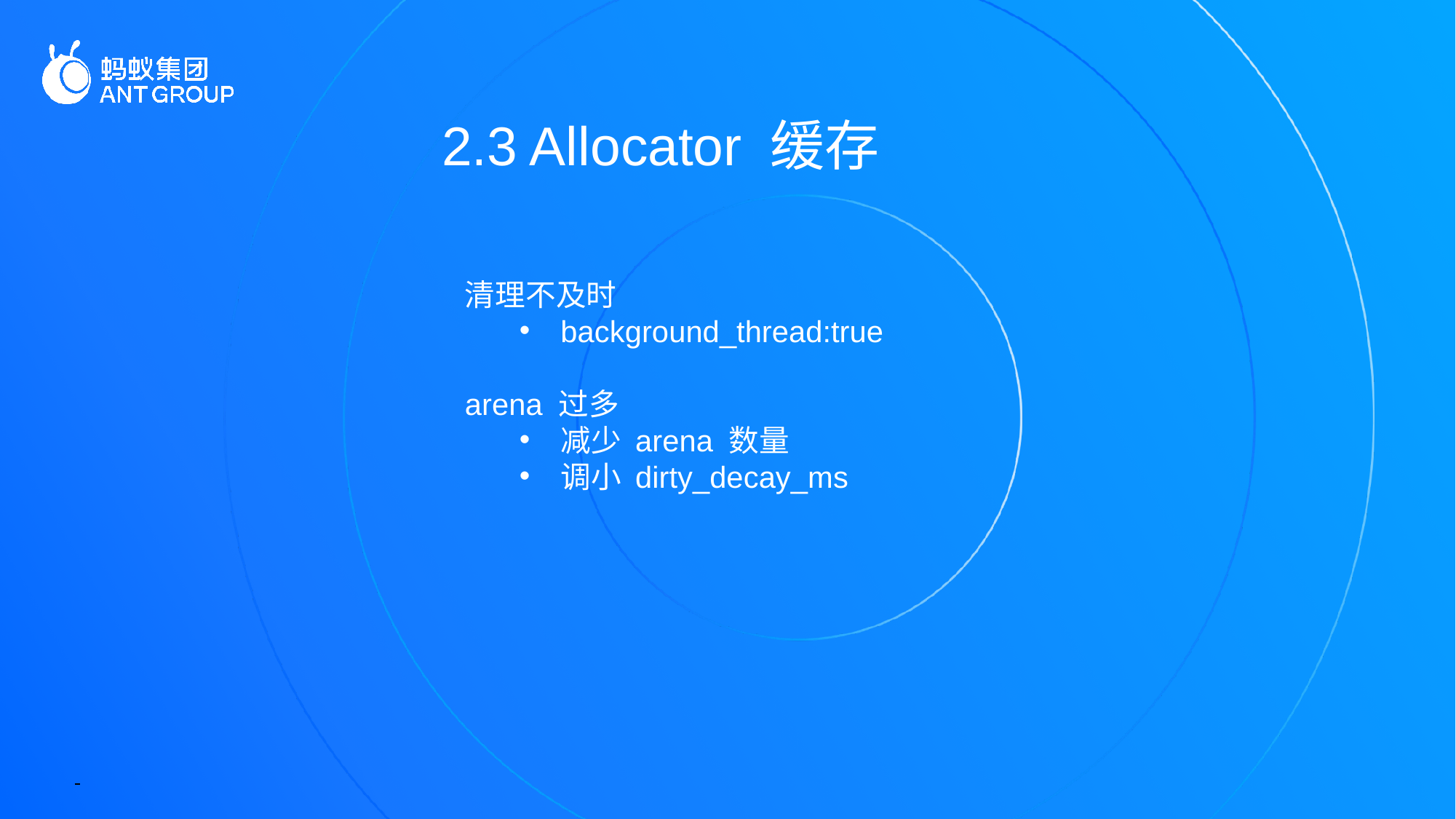

2.3 Allocator 缓存

清理不及时
background_thread:true

arena 过多
减少 arena 数量
调小 dirty_decay_ms